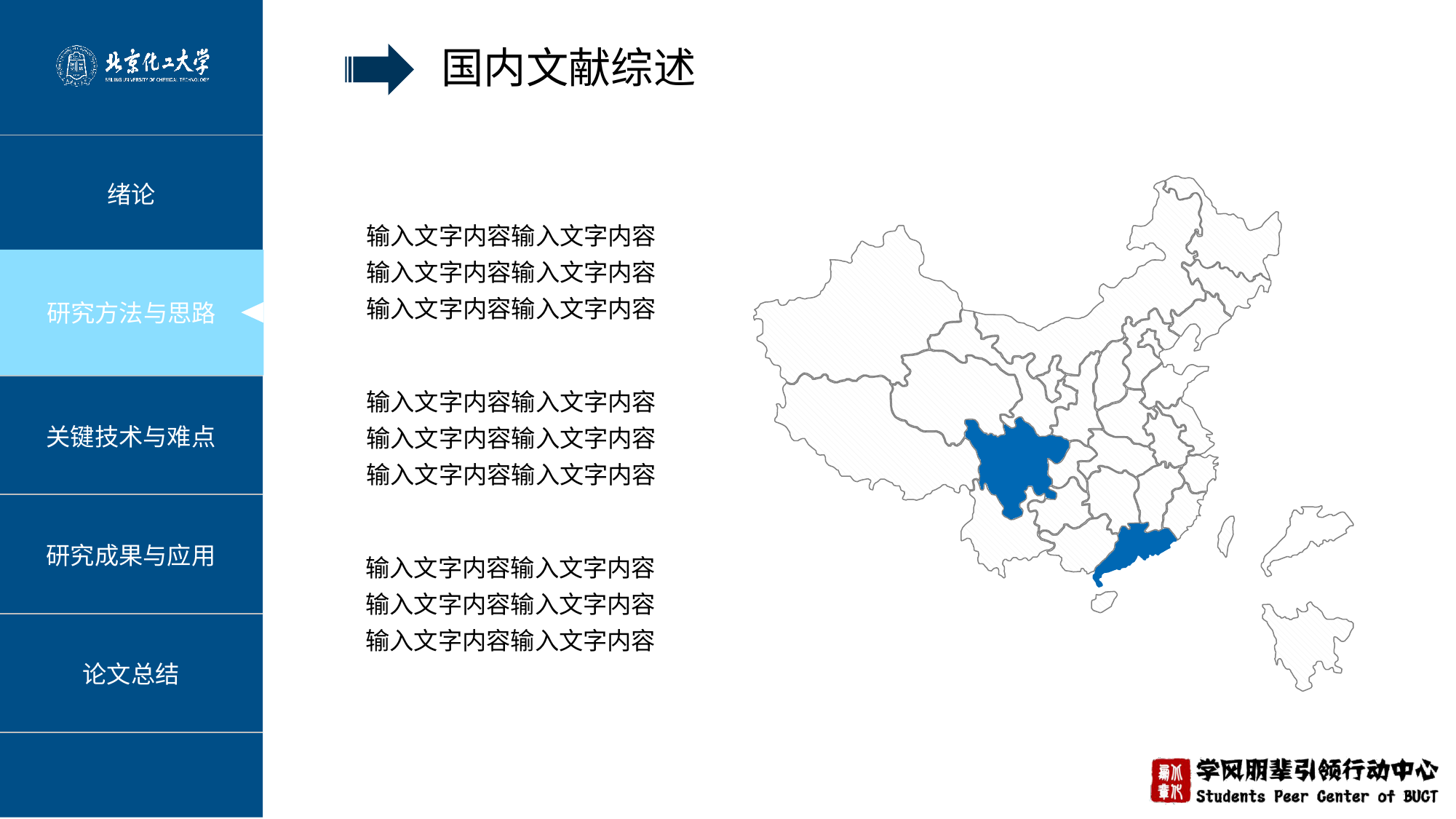

国内文献综述

输入文字内容输入文字内容
输入文字内容输入文字内容
输入文字内容输入文字内容
输入文字内容输入文字内容
输入文字内容输入文字内容
输入文字内容输入文字内容

输入文字内容输入文字内容
输入文字内容输入文字内容
输入文字内容输入文字内容